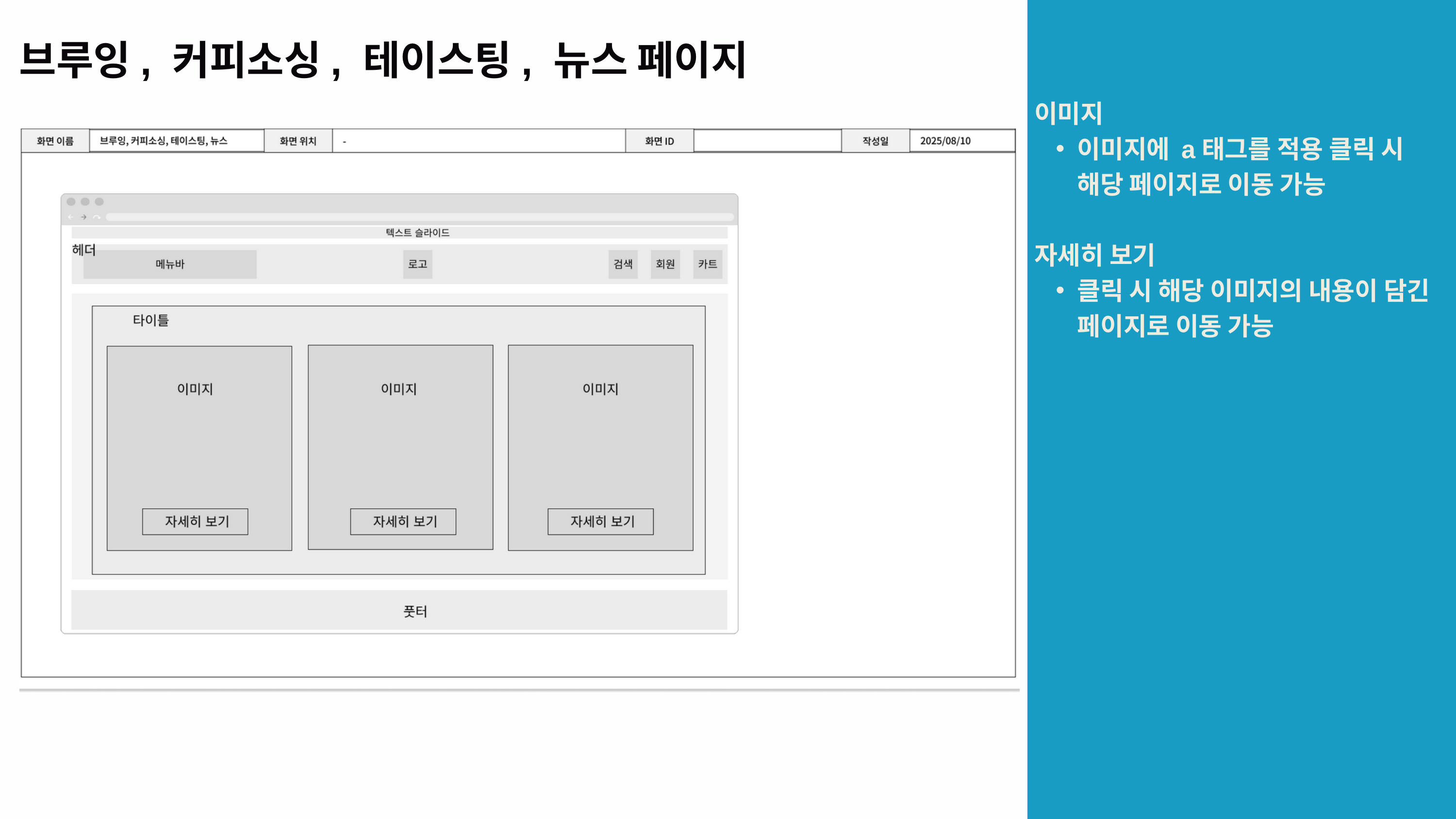

브루잉, 커피소싱, 테이스팅, 뉴스 페이지
이미지
이미지에 a태그를 적용 클릭 시       해당 페이지로 이동 가능

자세히 보기
클릭 시 해당 이미지의 내용이 담긴 페이지로 이동 가능